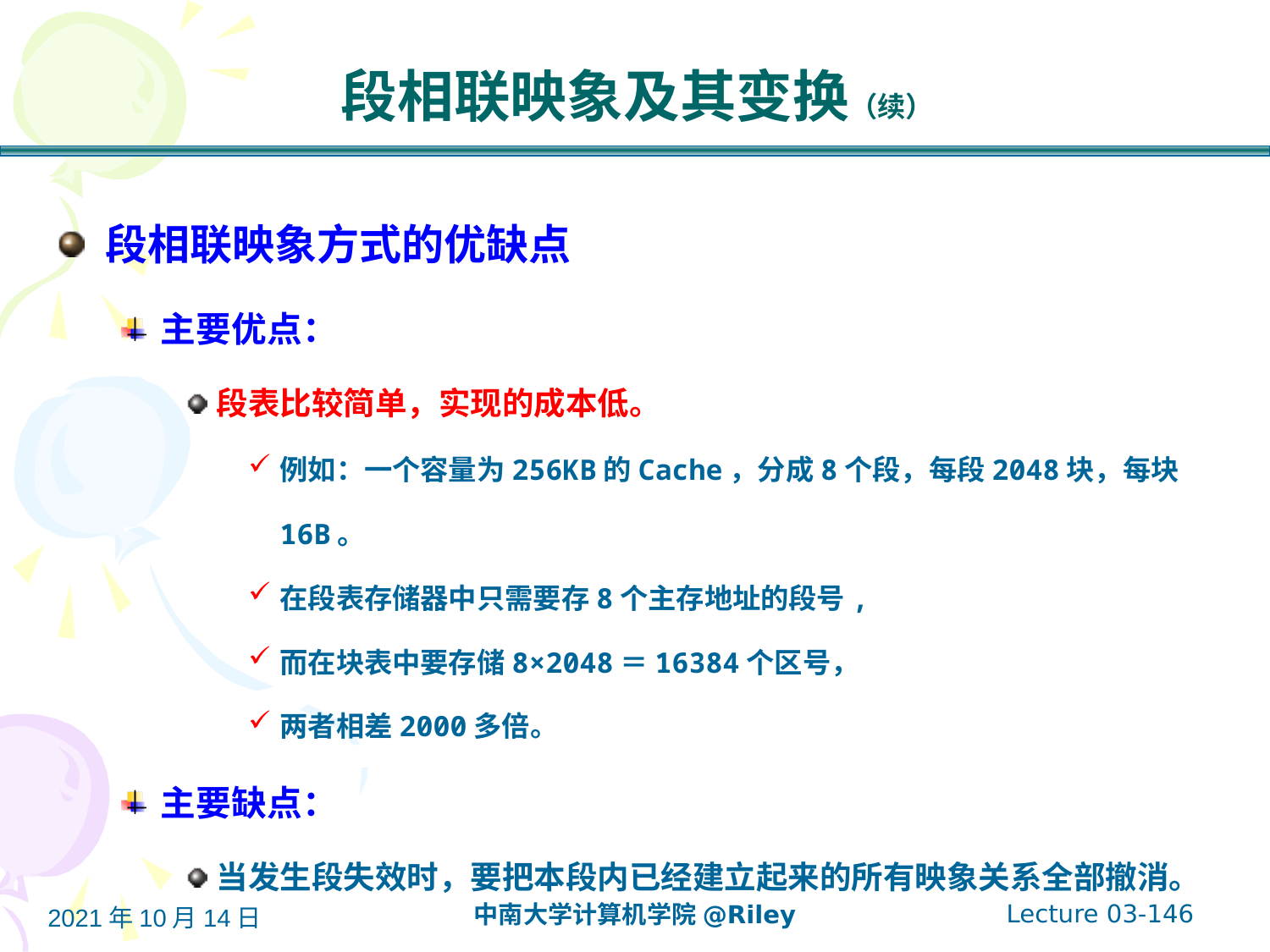

# 段相联映象及其变换（续）
段相联映象方式的优缺点
主要优点：
段表比较简单，实现的成本低。
例如：一个容量为256KB的Cache，分成8个段，每段2048块，每块16B。
在段表存储器中只需要存8个主存地址的段号,
而在块表中要存储8×2048＝16384个区号，
两者相差2000多倍。
主要缺点：
当发生段失效时，要把本段内已经建立起来的所有映象关系全部撤消。
Lecture 03-146
中南大学计算机学院@Riley
2021年10月14日